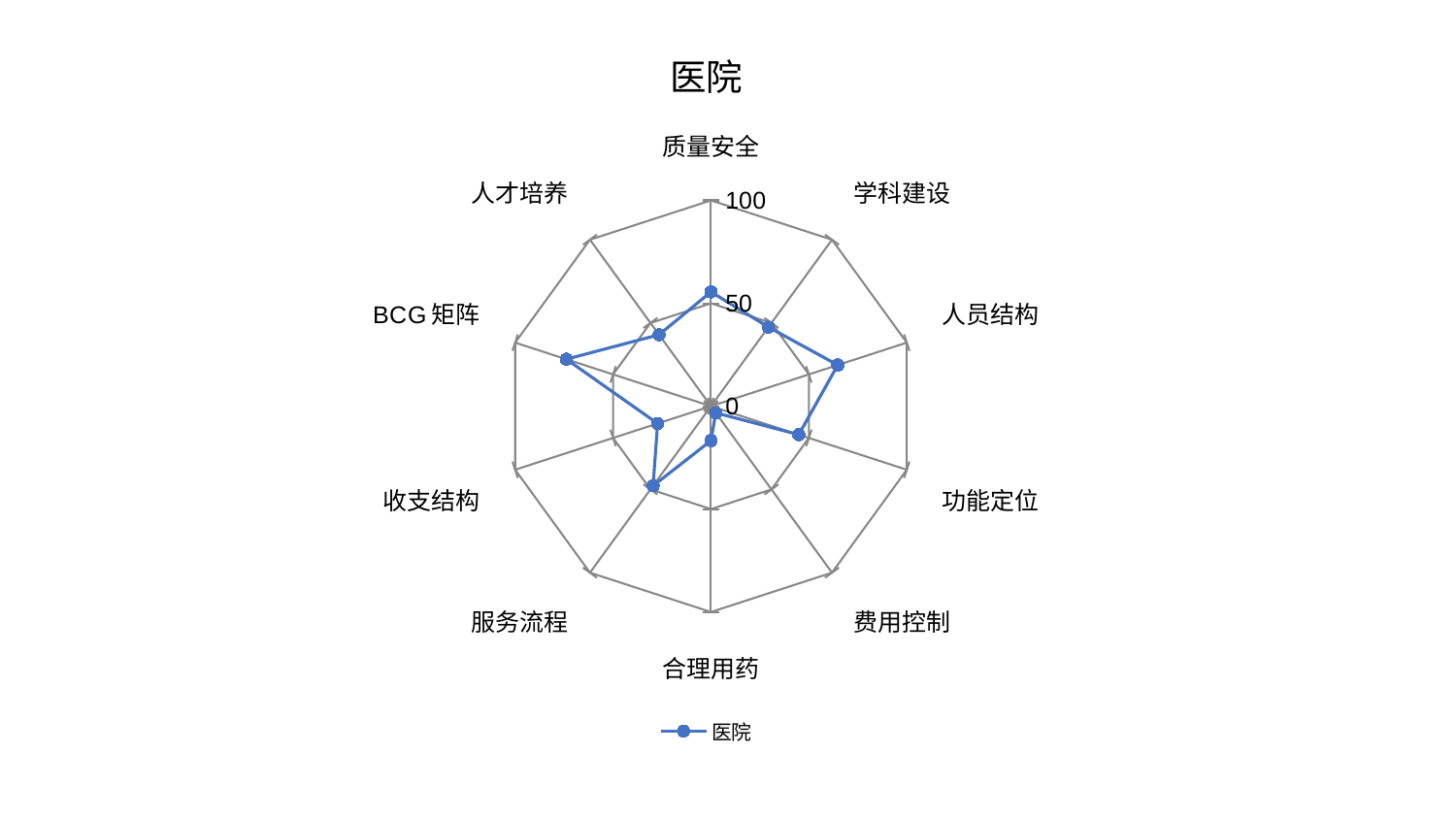

### Chart: 医院

| Category | 医院 |
|---|---|
| 质量安全 | 55.53573143003357 |
| 学科建设 | 47.50800549715969 |
| 人员结构 | 64.75513594478444 |
| 功能定位 | 44.8240809166001 |
| 费用控制 | 4.000412291044324 |
| 合理用药 | 16.735352397905686 |
| 服务流程 | 47.85309301291722 |
| 收支结构 | 27.280851034880563 |
| BCG矩阵 | 73.91167455659351 |
| 人才培养 | 42.9287794499555 |
149